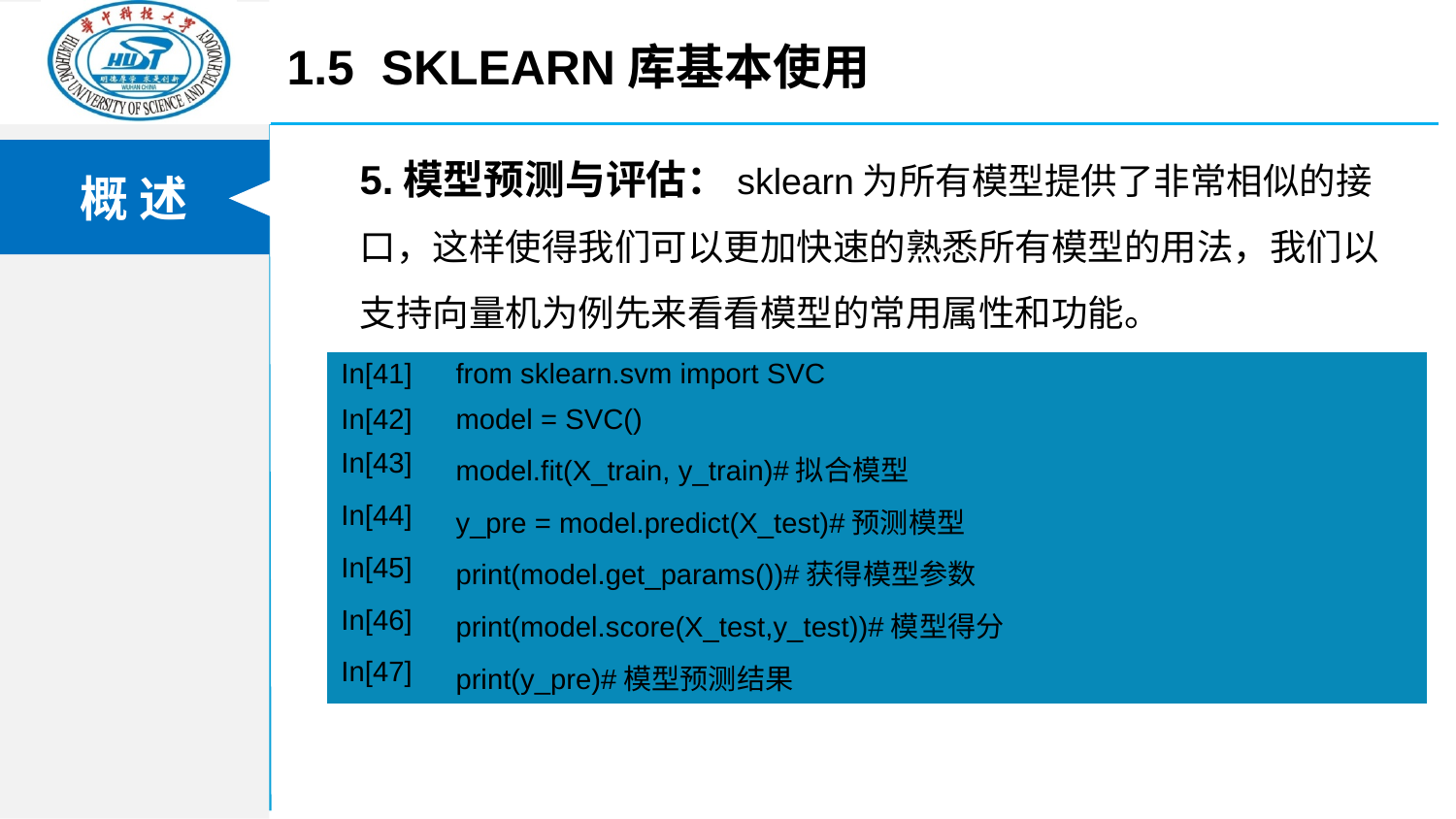

1.5  Sklearn库基本使用
5.模型预测与评估：sklearn为所有模型提供了非常相似的接口，这样使得我们可以更加快速的熟悉所有模型的用法，我们以支持向量机为例先来看看模型的常用属性和功能。
| In[41] | from sklearn.svm import SVC |
| --- | --- |
| In[42] | model = SVC() |
| In[43] | model.fit(X\_train, y\_train)#拟合模型 |
| In[44] | y\_pre = model.predict(X\_test)#预测模型 |
| In[45] | print(model.get\_params())#获得模型参数 |
| In[46] | print(model.score(X\_test,y\_test))#模型得分 |
| In[47] | print(y\_pre)#模型预测结果 |